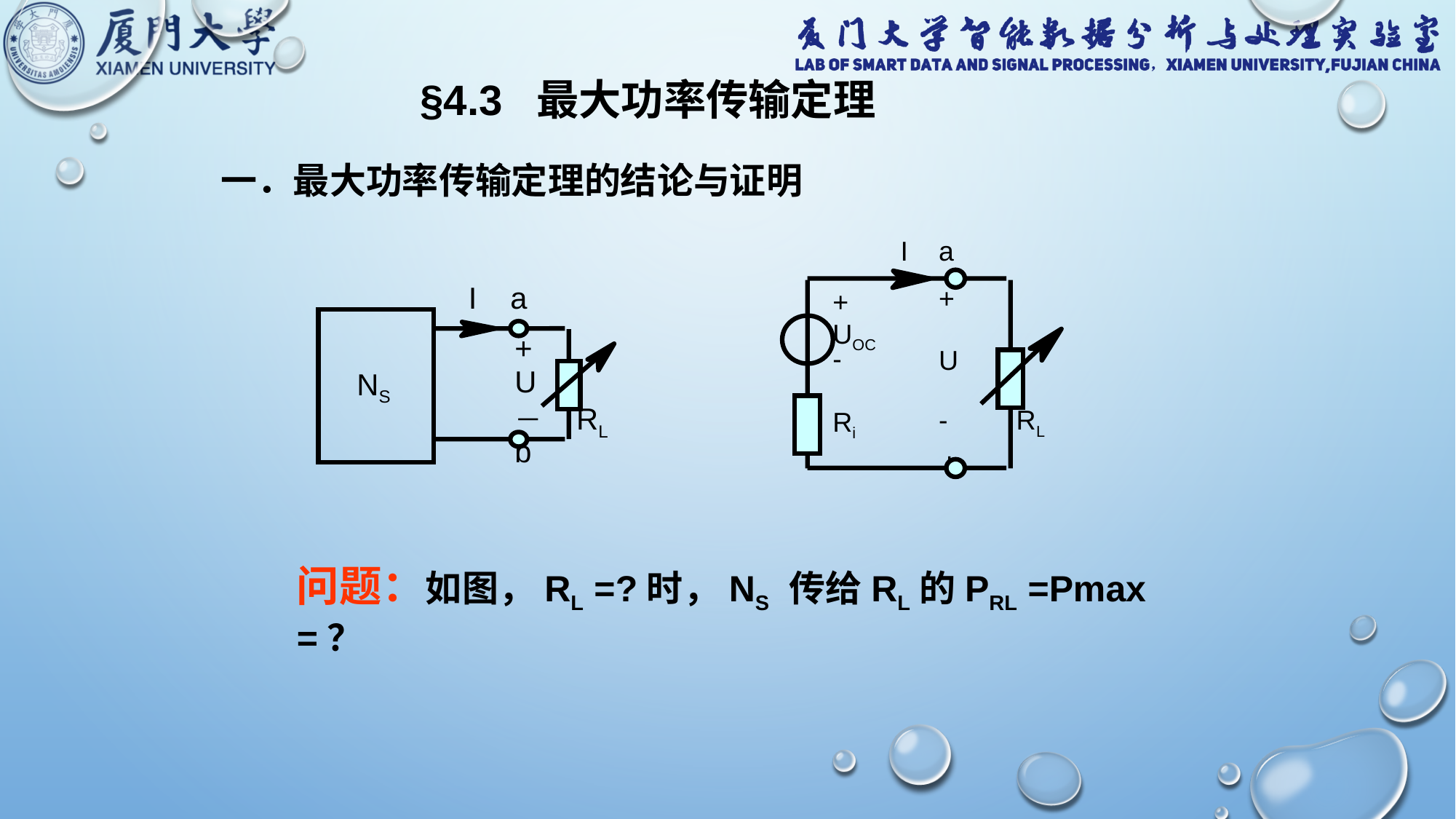

§4.3  最大功率传输定理
一．最大功率传输定理的结论与证明
I    a

+

U

-         RL
 b
+
UOC
-

Ri

I    a

+
U
－    RL
b

NS

问题：如图，RL =?时，NS 传给RL的PRL =Pmax =？